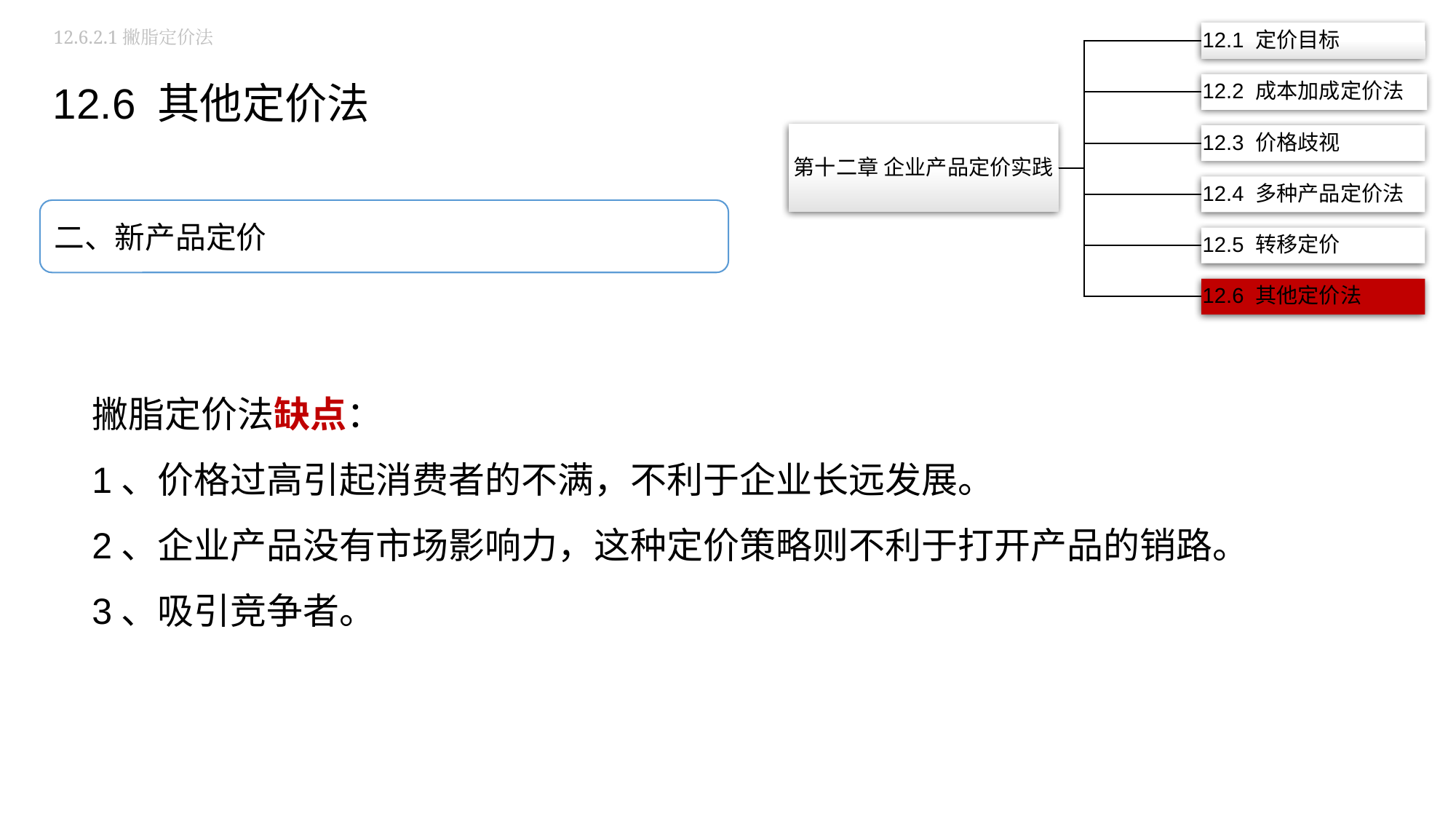

第十二章 企业产品定价实践
12.1 定价目标
12.2 成本加成定价法
12.3 价格歧视
12.4 多种产品定价法
12.5 转移定价
12.6 其他定价法
12.6.2.1撇脂定价法
12.6 其他定价法
二、新产品定价
撇脂定价法缺点：
1、价格过高引起消费者的不满，不利于企业长远发展。
2、企业产品没有市场影响力，这种定价策略则不利于打开产品的销路。
3、吸引竞争者。